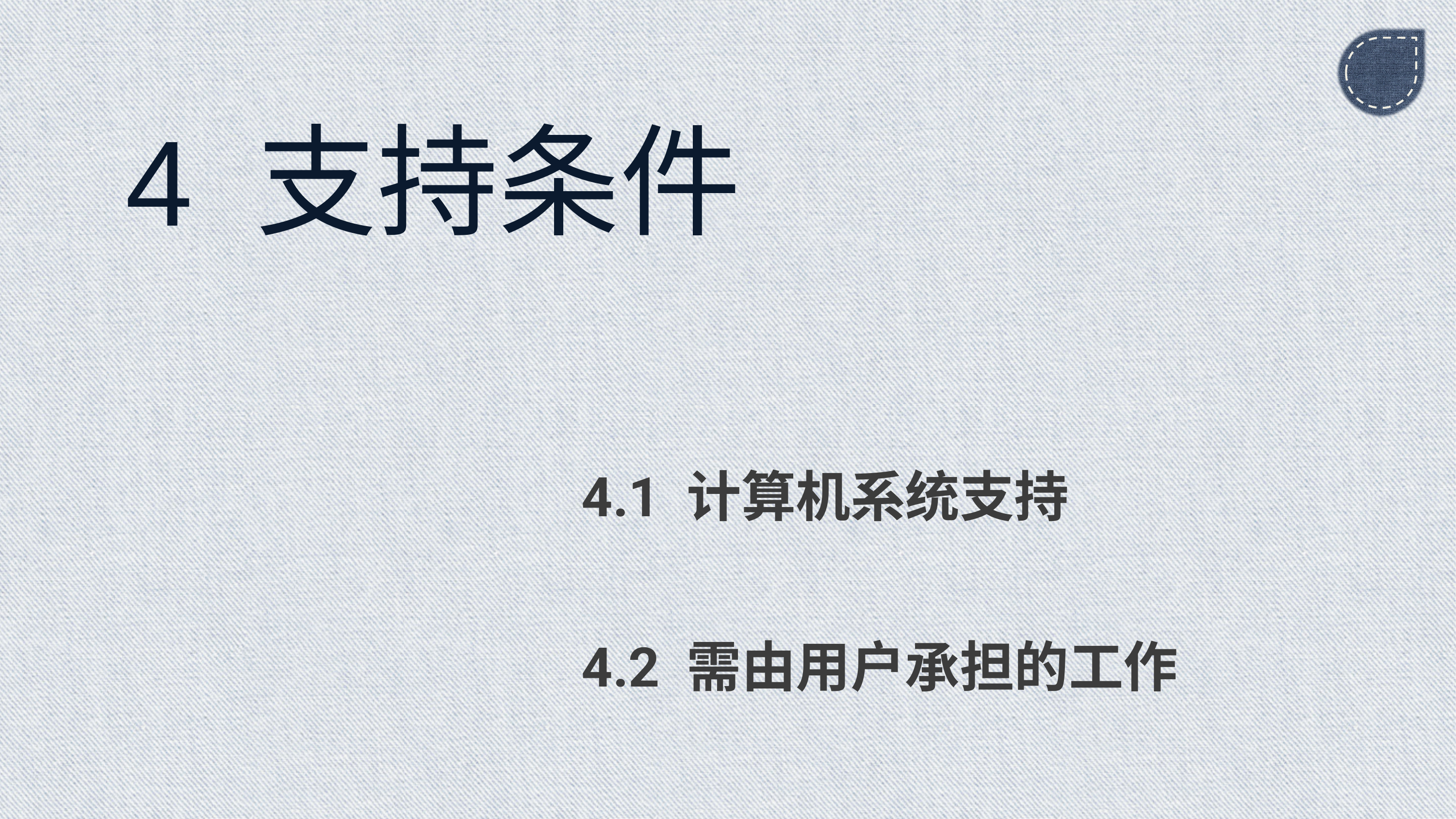

16
4 支持条件

4.1 计算机系统支持

4.2 需由用户承担的工作